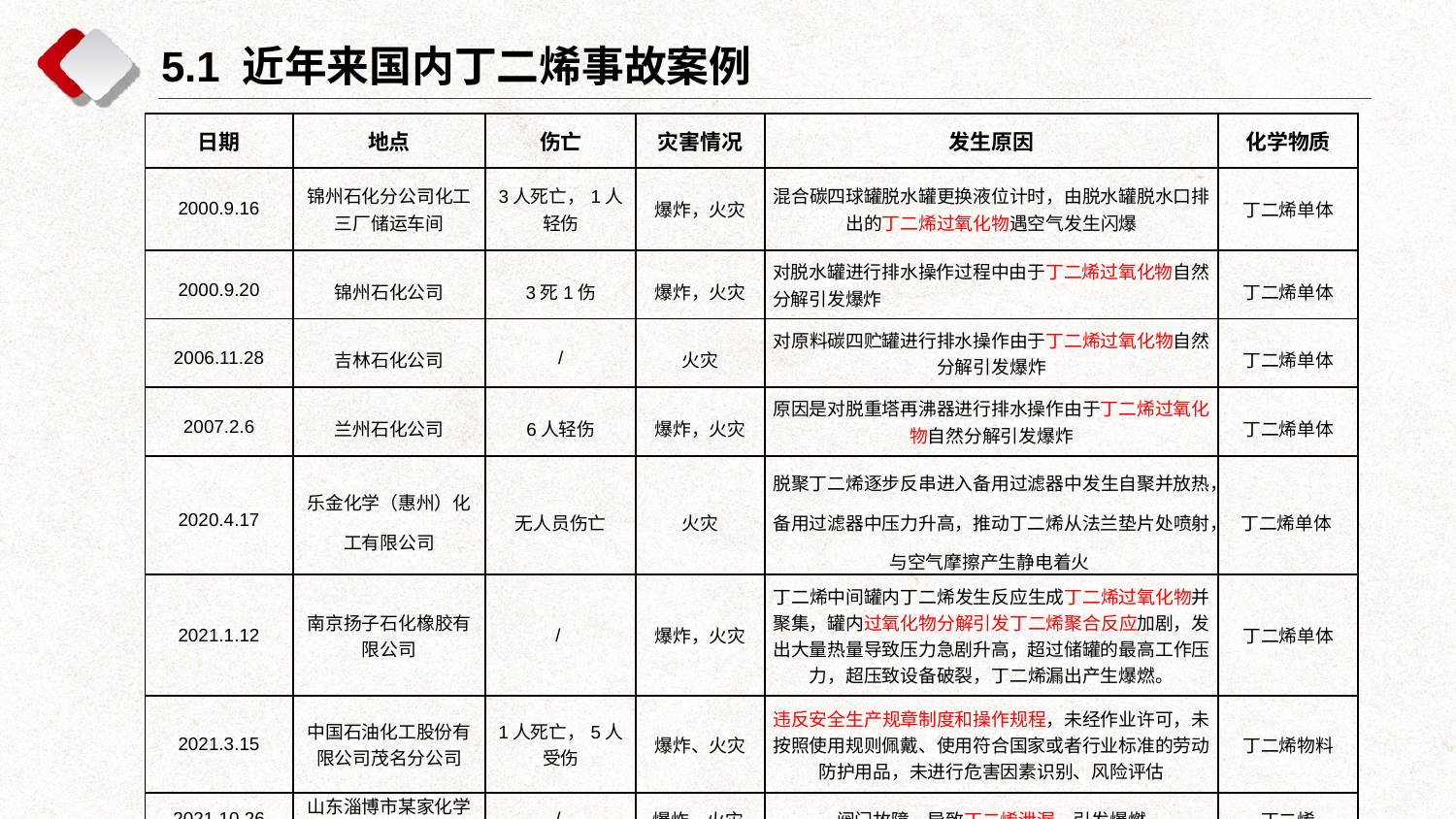

5.1 近年来国内丁二烯事故案例
| 日期 | 地点 | 伤亡 | 灾害情况 | 发生原因 | 化学物质 |
| --- | --- | --- | --- | --- | --- |
| 2000.9.16 | 锦州石化分公司化工三厂储运车间 | 3人死亡，1人轻伤 | 爆炸，火灾 | 混合碳四球罐脱水罐更换液位计时，由脱水罐脱水口排出的丁二烯过氧化物遇空气发生闪爆 | 丁二烯单体 |
| 2000.9.20 | 锦州石化公司 | 3死1伤 | 爆炸，火灾 | 对脱水罐进行排水操作过程中由于丁二烯过氧化物自然分解引发爆炸 | 丁二烯单体 |
| 2006.11.28 | 吉林石化公司 | / | 火灾 | 对原料碳四贮罐进行排水操作由于丁二烯过氧化物自然分解引发爆炸 | 丁二烯单体 |
| 2007.2.6 | 兰州石化公司 | 6人轻伤 | 爆炸，火灾 | 原因是对脱重塔再沸器进行排水操作由于丁二烯过氧化物自然分解引发爆炸 | 丁二烯单体 |
| 2020.4.17 | 乐金化学（惠州）化工有限公司 | 无人员伤亡 | 火灾 | 脱聚丁二烯逐步反串进入备用过滤器中发生自聚并放热，备用过滤器中压力升高，推动丁二烯从法兰垫片处喷射，与空气摩擦产生静电着火 | 丁二烯单体 |
| 2021.1.12 | 南京扬子石化橡胶有限公司 | / | 爆炸，火灾 | 丁二烯中间罐内丁二烯发生反应生成丁二烯过氧化物并聚集，罐内过氧化物分解引发丁二烯聚合反应加剧，发出大量热量导致压力急剧升高，超过储罐的最高工作压力，超压致设备破裂，丁二烯漏出产生爆燃。 | 丁二烯单体 |
| 2021.3.15 | 中国石油化工股份有限公司茂名分公司 | 1人死亡，5人受伤 | 爆炸、火灾 | 违反安全生产规章制度和操作规程，未经作业许可，未按照使用规则佩戴、使用符合国家或者行业标准的劳动防护用品，未进行危害因素识别、风险评估 | 丁二烯物料 |
| 2021.10.26 | 山东淄博市某家化学科技公司 | / | 爆炸、火灾 | 阀门故障，导致丁二烯泄漏，引发爆燃 | 丁二烯 |